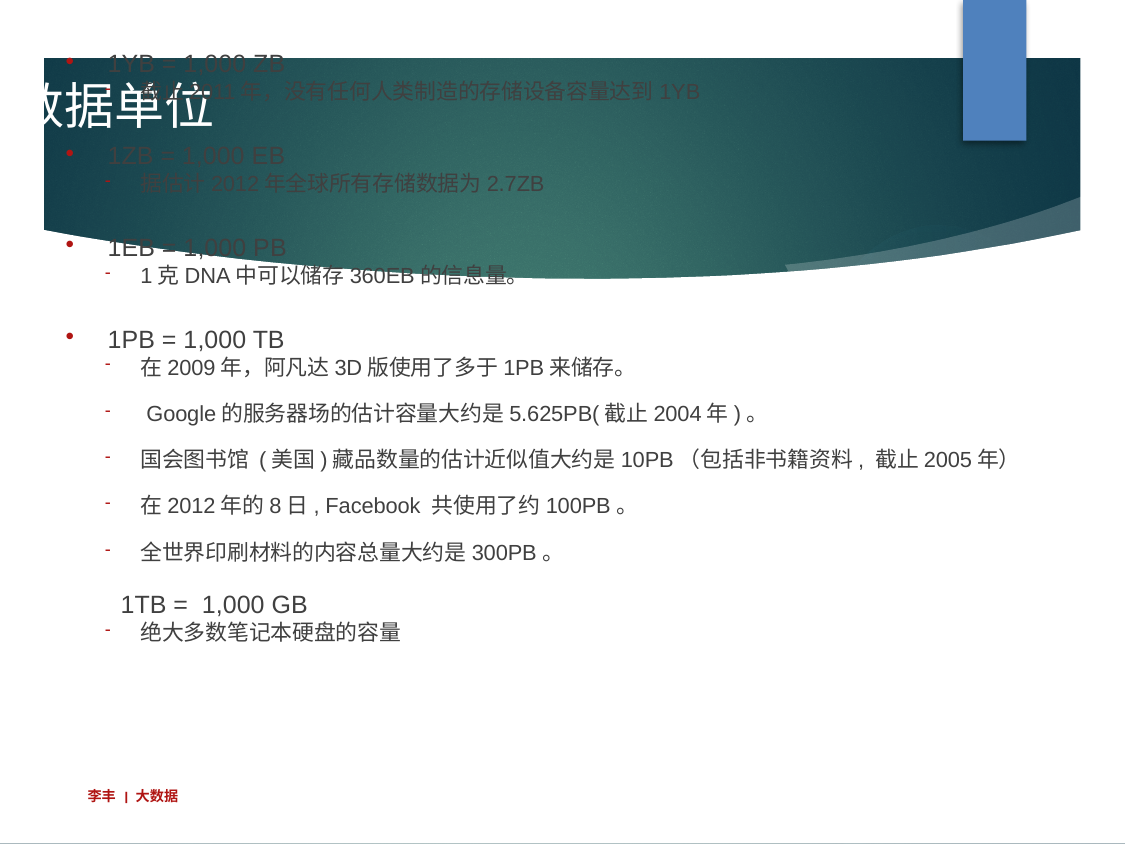

1YB = 1,000 ZB
截止2011年，没有任何人类制造的存储设备容量达到1YB
1ZB = 1,000 EB
据估计2012年全球所有存储数据为2.7ZB
1EB = 1,000 PB
1克DNA中可以储存360EB的信息量。
1PB = 1,000 TB
在2009年，阿凡达3D版使用了多于1PB来储存。
 Google的服务器场的估计容量大约是5.625PB(截止2004年)。
国会图书馆 (美国)藏品数量的估计近似值大约是10PB（包括非书籍资料, 截止2005年）
在2012年的8日, Facebook 共使用了约100PB。
全世界印刷材料的内容总量大约是300PB。
       1TB =  1,000 GB
绝大多数笔记本硬盘的容量
数据单位
李丰 | 大数据